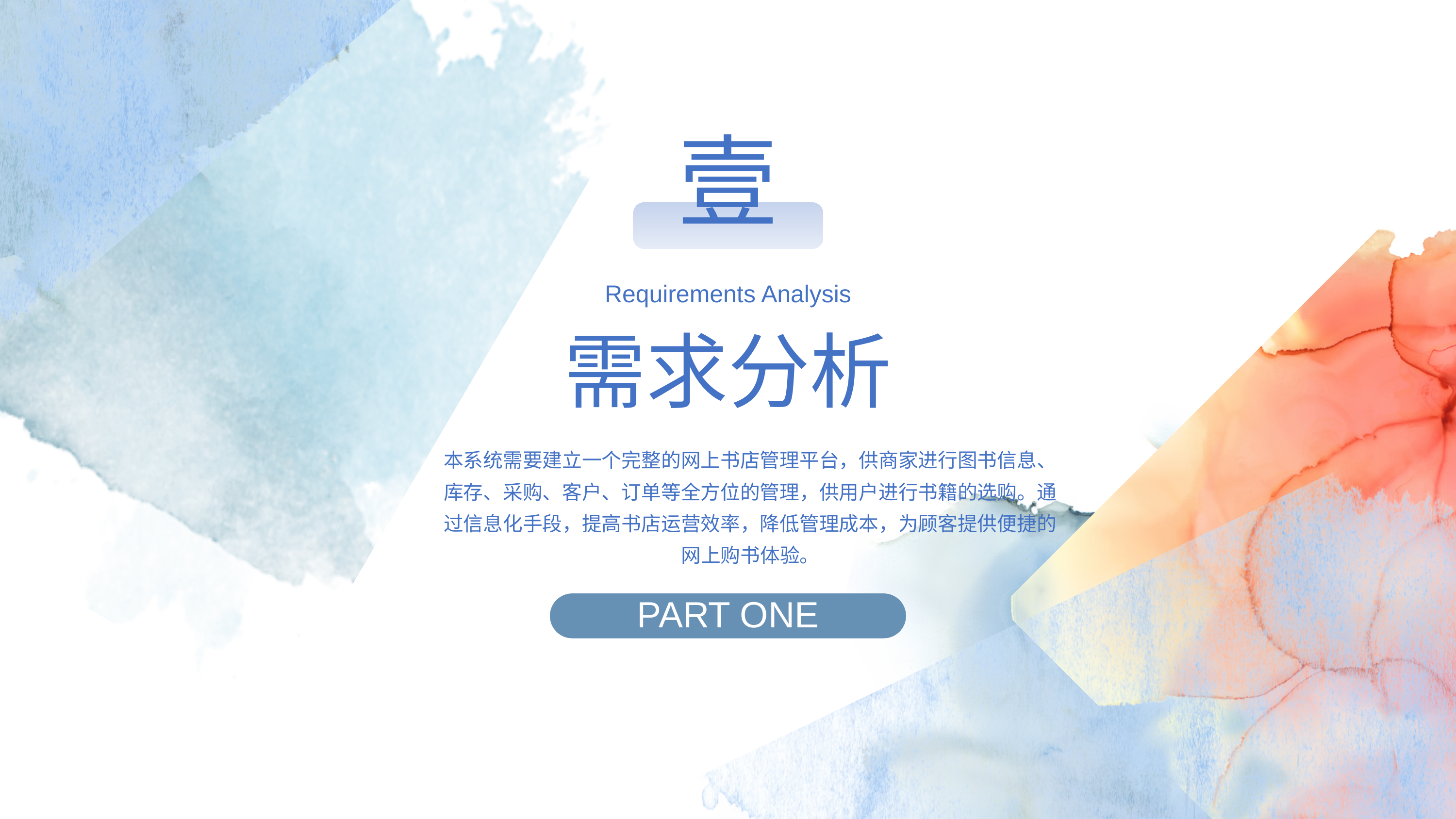

壹

Requirements Analysis
需求分析
本系统需要建立一个完整的网上书店管理平台，供商家进行图书信息、库存、采购、客户、订单等全方位的管理，供用户进行书籍的选购。通过信息化手段，提高书店运营效率，降低管理成本，为顾客提供便捷的网上购书体验。
PART ONE